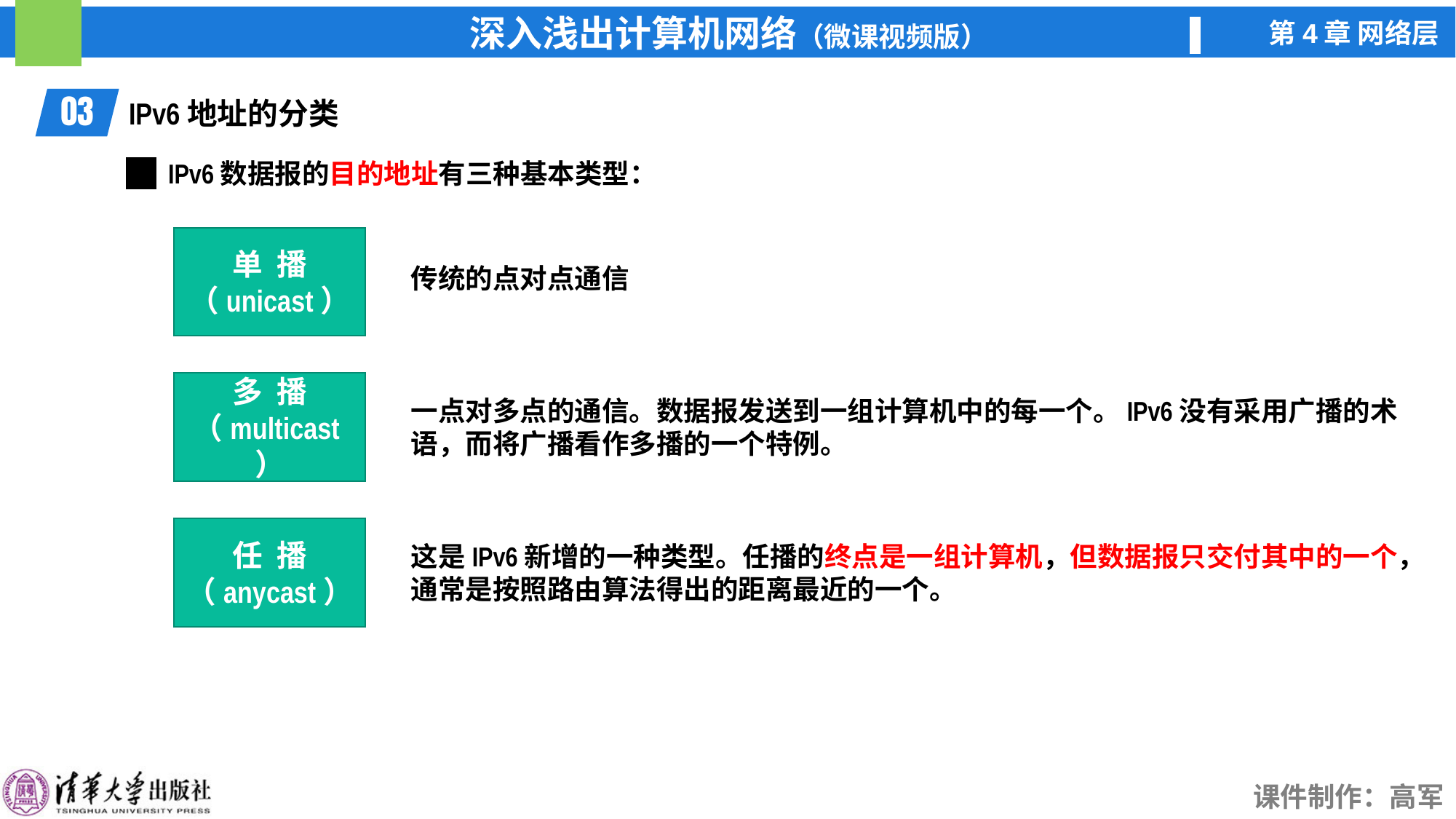

03
IPv6地址的分类
IPv6数据报的目的地址有三种基本类型：

单  播
（unicast）
传统的点对点通信
多  播（multicast）
一点对多点的通信。数据报发送到一组计算机中的每一个。IPv6没有采用广播的术语，而将广播看作多播的一个特例。
任  播（anycast）
这是IPv6新增的一种类型。任播的终点是一组计算机，但数据报只交付其中的一个，通常是按照路由算法得出的距离最近的一个。